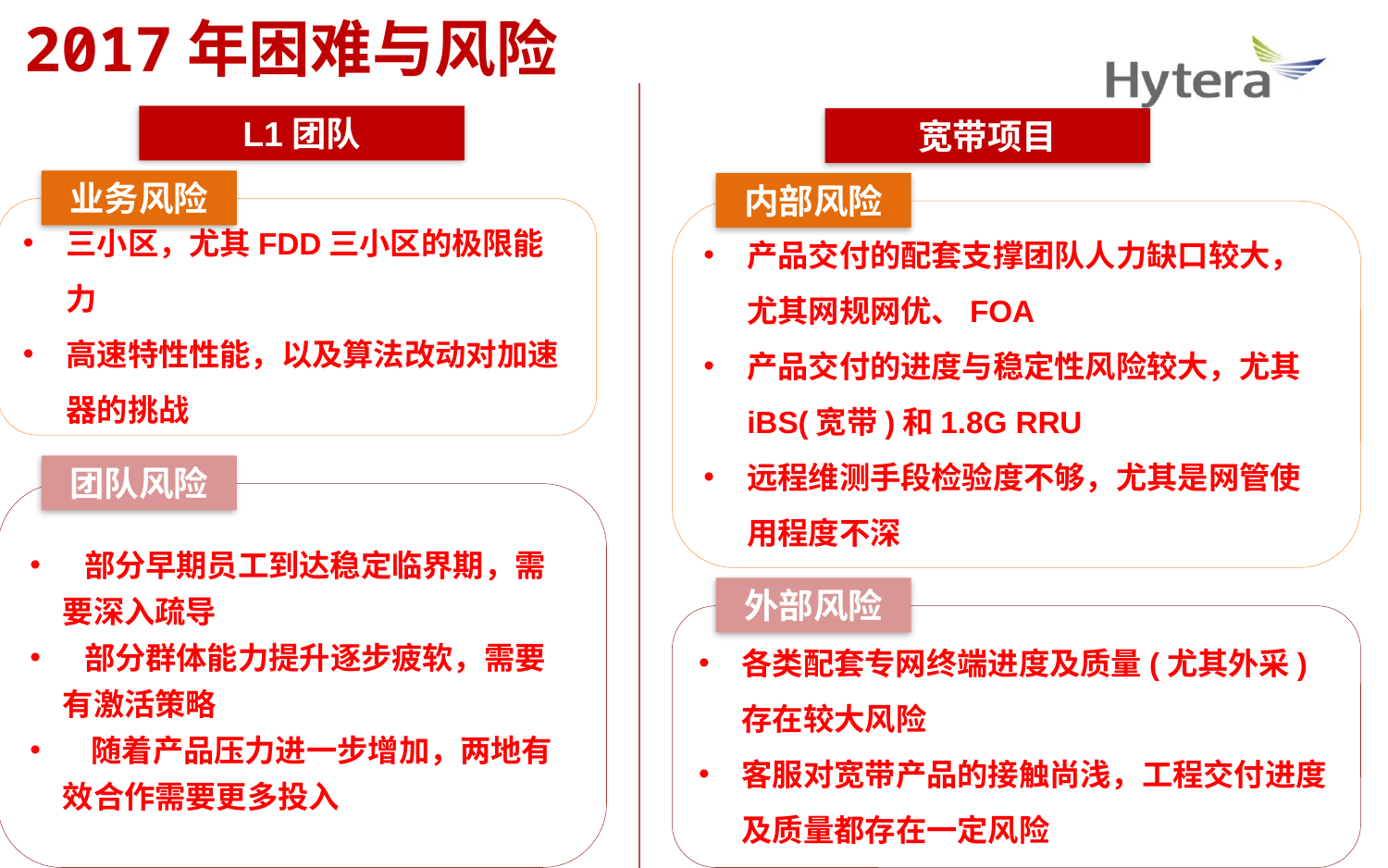

2017年困难与风险
L1团队
宽带项目
业务风险
内部风险
三小区，尤其FDD三小区的极限能力
高速特性性能，以及算法改动对加速器的挑战
产品交付的配套支撑团队人力缺口较大，尤其网规网优、FOA
产品交付的进度与稳定性风险较大，尤其iBS(宽带)和1.8G RRU
远程维测手段检验度不够，尤其是网管使用程度不深
团队风险
  部分早期员工到达稳定临界期，需要深入疏导
  部分群体能力提升逐步疲软，需要有激活策略
   随着产品压力进一步增加，两地有效合作需要更多投入
外部风险
各类配套专网终端进度及质量(尤其外采)存在较大风险
客服对宽带产品的接触尚浅，工程交付进度及质量都存在一定风险